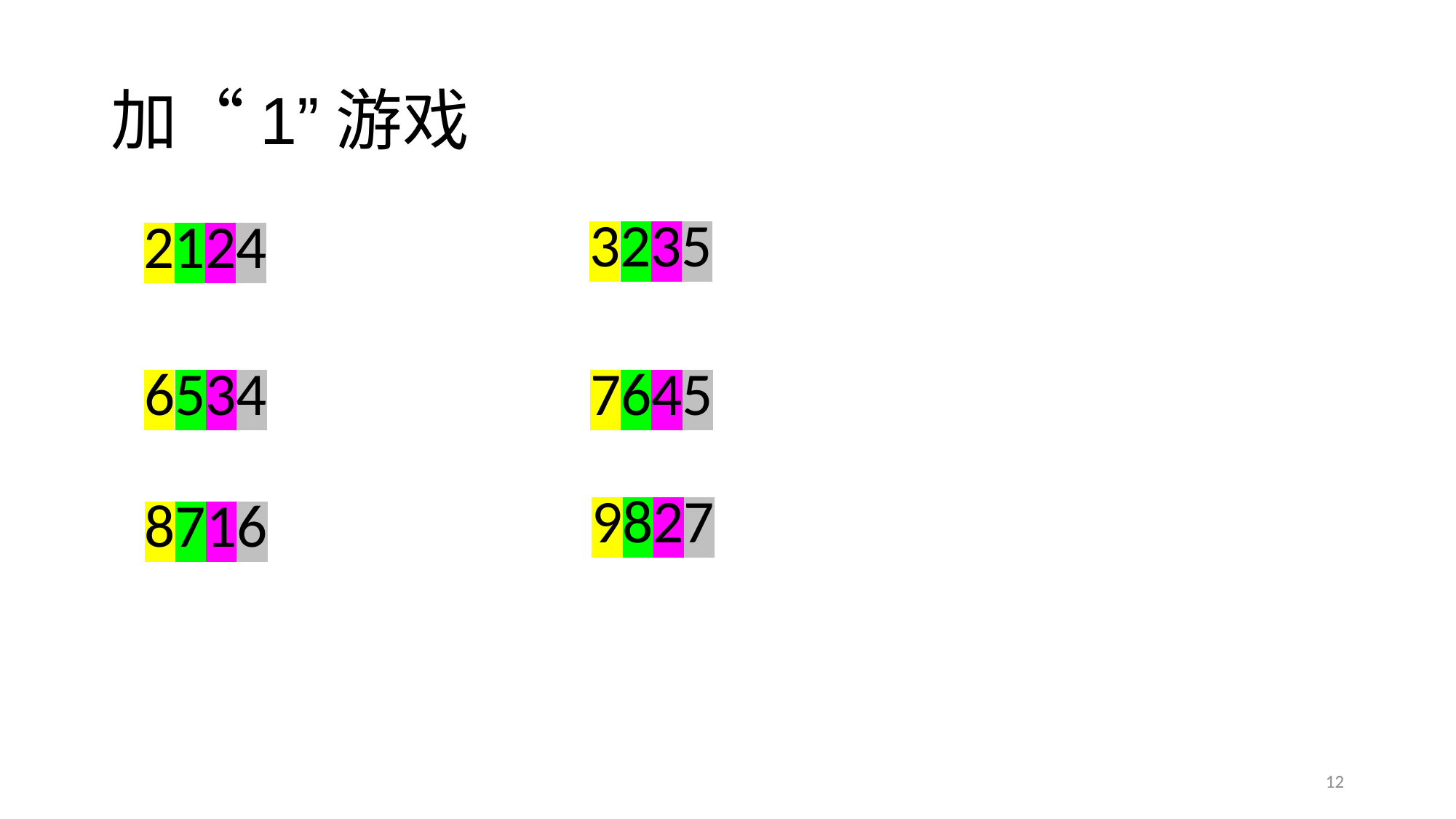

# 加“1”游戏
3235
2124
6534
7645
9827
8716
12